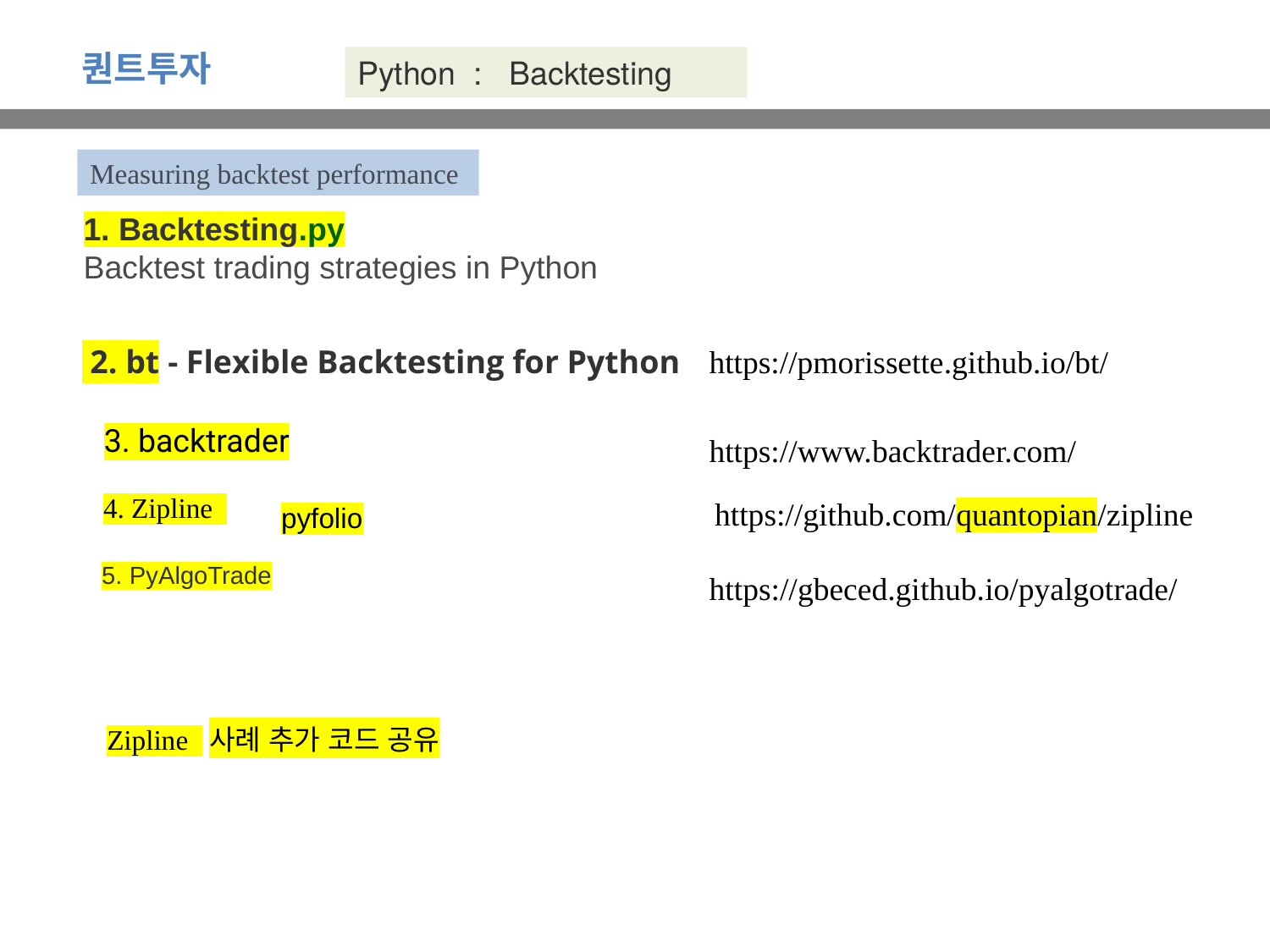

퀀트투자
Python  :   Backtesting

Measuring backtest performance
1. Backtesting.py
Backtest trading strategies in Python
 2. bt - Flexible Backtesting for Python
https://pmorissette.github.io/bt/
3. backtrader
https://www.backtrader.com/
pyfolio
4. Zipline
https://github.com/quantopian/zipline
5. PyAlgoTrade
https://gbeced.github.io/pyalgotrade/
Zipline  사례 추가 코드 공유